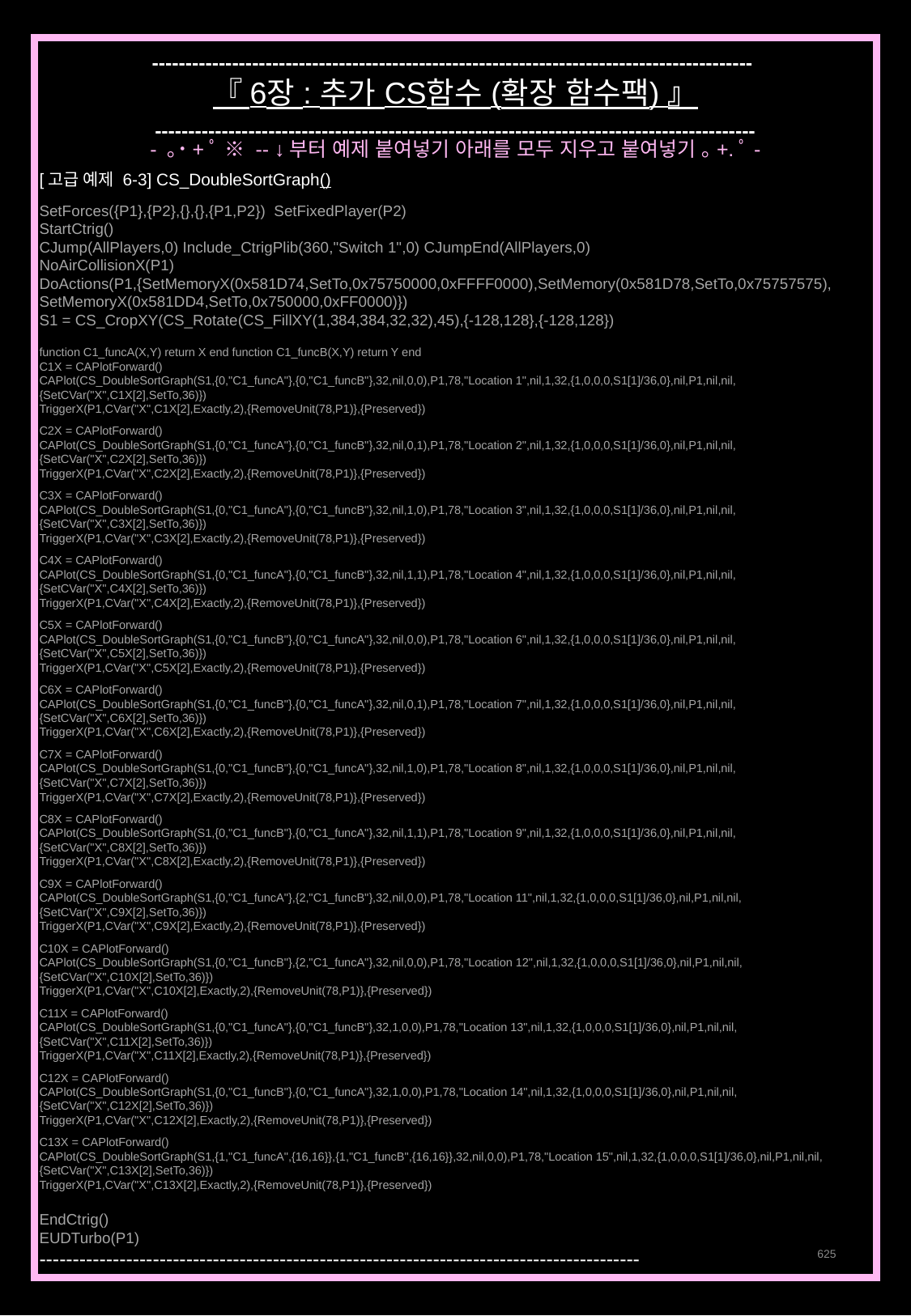

------------------------------------------------------------------------------------------
『 6장 : 추가 CS함수 (확장 함수팩) 』
------------------------------------------------------------------------------------------
- ｡˙+ﾟ ※ -- ↓부터 예제 붙여넣기 아래를 모두 지우고 붙여넣기 ｡+.ﾟ-
[고급 예제 6-3] CS_DoubleSortGraph()

SetForces({P1},{P2},{},{},{P1,P2})  SetFixedPlayer(P2)
StartCtrig()
CJump(AllPlayers,0) Include_CtrigPlib(360,"Switch 1",0) CJumpEnd(AllPlayers,0)
NoAirCollisionX(P1)
DoActions(P1,{SetMemoryX(0x581D74,SetTo,0x75750000,0xFFFF0000),SetMemory(0x581D78,SetTo,0x75757575),
SetMemoryX(0x581DD4,SetTo,0x750000,0xFF0000)})
S1 = CS_CropXY(CS_Rotate(CS_FillXY(1,384,384,32,32),45),{-128,128},{-128,128})

function C1_funcA(X,Y) return X end function C1_funcB(X,Y) return Y end
C1X = CAPlotForward()
CAPlot(CS_DoubleSortGraph(S1,{0,"C1_funcA"},{0,"C1_funcB"},32,nil,0,0),P1,78,"Location 1",nil,1,32,{1,0,0,0,S1[1]/36,0},nil,P1,nil,nil,
{SetCVar("X",C1X[2],SetTo,36)})
TriggerX(P1,CVar("X",C1X[2],Exactly,2),{RemoveUnit(78,P1)},{Preserved})

C2X = CAPlotForward()
CAPlot(CS_DoubleSortGraph(S1,{0,"C1_funcA"},{0,"C1_funcB"},32,nil,0,1),P1,78,"Location 2",nil,1,32,{1,0,0,0,S1[1]/36,0},nil,P1,nil,nil,
{SetCVar("X",C2X[2],SetTo,36)})
TriggerX(P1,CVar("X",C2X[2],Exactly,2),{RemoveUnit(78,P1)},{Preserved})

C3X = CAPlotForward()
CAPlot(CS_DoubleSortGraph(S1,{0,"C1_funcA"},{0,"C1_funcB"},32,nil,1,0),P1,78,"Location 3",nil,1,32,{1,0,0,0,S1[1]/36,0},nil,P1,nil,nil,
{SetCVar("X",C3X[2],SetTo,36)})
TriggerX(P1,CVar("X",C3X[2],Exactly,2),{RemoveUnit(78,P1)},{Preserved})

C4X = CAPlotForward()
CAPlot(CS_DoubleSortGraph(S1,{0,"C1_funcA"},{0,"C1_funcB"},32,nil,1,1),P1,78,"Location 4",nil,1,32,{1,0,0,0,S1[1]/36,0},nil,P1,nil,nil,
{SetCVar("X",C4X[2],SetTo,36)})
TriggerX(P1,CVar("X",C4X[2],Exactly,2),{RemoveUnit(78,P1)},{Preserved})

C5X = CAPlotForward()
CAPlot(CS_DoubleSortGraph(S1,{0,"C1_funcB"},{0,"C1_funcA"},32,nil,0,0),P1,78,"Location 6",nil,1,32,{1,0,0,0,S1[1]/36,0},nil,P1,nil,nil,
{SetCVar("X",C5X[2],SetTo,36)})
TriggerX(P1,CVar("X",C5X[2],Exactly,2),{RemoveUnit(78,P1)},{Preserved})

C6X = CAPlotForward()
CAPlot(CS_DoubleSortGraph(S1,{0,"C1_funcB"},{0,"C1_funcA"},32,nil,0,1),P1,78,"Location 7",nil,1,32,{1,0,0,0,S1[1]/36,0},nil,P1,nil,nil,
{SetCVar("X",C6X[2],SetTo,36)})
TriggerX(P1,CVar("X",C6X[2],Exactly,2),{RemoveUnit(78,P1)},{Preserved})

C7X = CAPlotForward()
CAPlot(CS_DoubleSortGraph(S1,{0,"C1_funcB"},{0,"C1_funcA"},32,nil,1,0),P1,78,"Location 8",nil,1,32,{1,0,0,0,S1[1]/36,0},nil,P1,nil,nil,
{SetCVar("X",C7X[2],SetTo,36)})
TriggerX(P1,CVar("X",C7X[2],Exactly,2),{RemoveUnit(78,P1)},{Preserved})

C8X = CAPlotForward()
CAPlot(CS_DoubleSortGraph(S1,{0,"C1_funcB"},{0,"C1_funcA"},32,nil,1,1),P1,78,"Location 9",nil,1,32,{1,0,0,0,S1[1]/36,0},nil,P1,nil,nil,
{SetCVar("X",C8X[2],SetTo,36)})
TriggerX(P1,CVar("X",C8X[2],Exactly,2),{RemoveUnit(78,P1)},{Preserved})

C9X = CAPlotForward()
CAPlot(CS_DoubleSortGraph(S1,{0,"C1_funcA"},{2,"C1_funcB"},32,nil,0,0),P1,78,"Location 11",nil,1,32,{1,0,0,0,S1[1]/36,0},nil,P1,nil,nil,
{SetCVar("X",C9X[2],SetTo,36)})
TriggerX(P1,CVar("X",C9X[2],Exactly,2),{RemoveUnit(78,P1)},{Preserved})

C10X = CAPlotForward()
CAPlot(CS_DoubleSortGraph(S1,{0,"C1_funcB"},{2,"C1_funcA"},32,nil,0,0),P1,78,"Location 12",nil,1,32,{1,0,0,0,S1[1]/36,0},nil,P1,nil,nil,
{SetCVar("X",C10X[2],SetTo,36)})
TriggerX(P1,CVar("X",C10X[2],Exactly,2),{RemoveUnit(78,P1)},{Preserved})

C11X = CAPlotForward()
CAPlot(CS_DoubleSortGraph(S1,{0,"C1_funcA"},{0,"C1_funcB"},32,1,0,0),P1,78,"Location 13",nil,1,32,{1,0,0,0,S1[1]/36,0},nil,P1,nil,nil,
{SetCVar("X",C11X[2],SetTo,36)})
TriggerX(P1,CVar("X",C11X[2],Exactly,2),{RemoveUnit(78,P1)},{Preserved})

C12X = CAPlotForward()
CAPlot(CS_DoubleSortGraph(S1,{0,"C1_funcB"},{0,"C1_funcA"},32,1,0,0),P1,78,"Location 14",nil,1,32,{1,0,0,0,S1[1]/36,0},nil,P1,nil,nil,
{SetCVar("X",C12X[2],SetTo,36)})
TriggerX(P1,CVar("X",C12X[2],Exactly,2),{RemoveUnit(78,P1)},{Preserved})

C13X = CAPlotForward()
CAPlot(CS_DoubleSortGraph(S1,{1,"C1_funcA",{16,16}},{1,"C1_funcB",{16,16}},32,nil,0,0),P1,78,"Location 15",nil,1,32,{1,0,0,0,S1[1]/36,0},nil,P1,nil,nil,
{SetCVar("X",C13X[2],SetTo,36)})
TriggerX(P1,CVar("X",C13X[2],Exactly,2),{RemoveUnit(78,P1)},{Preserved})

EndCtrig()
EUDTurbo(P1)
------------------------------------------------------------------------------------------
625